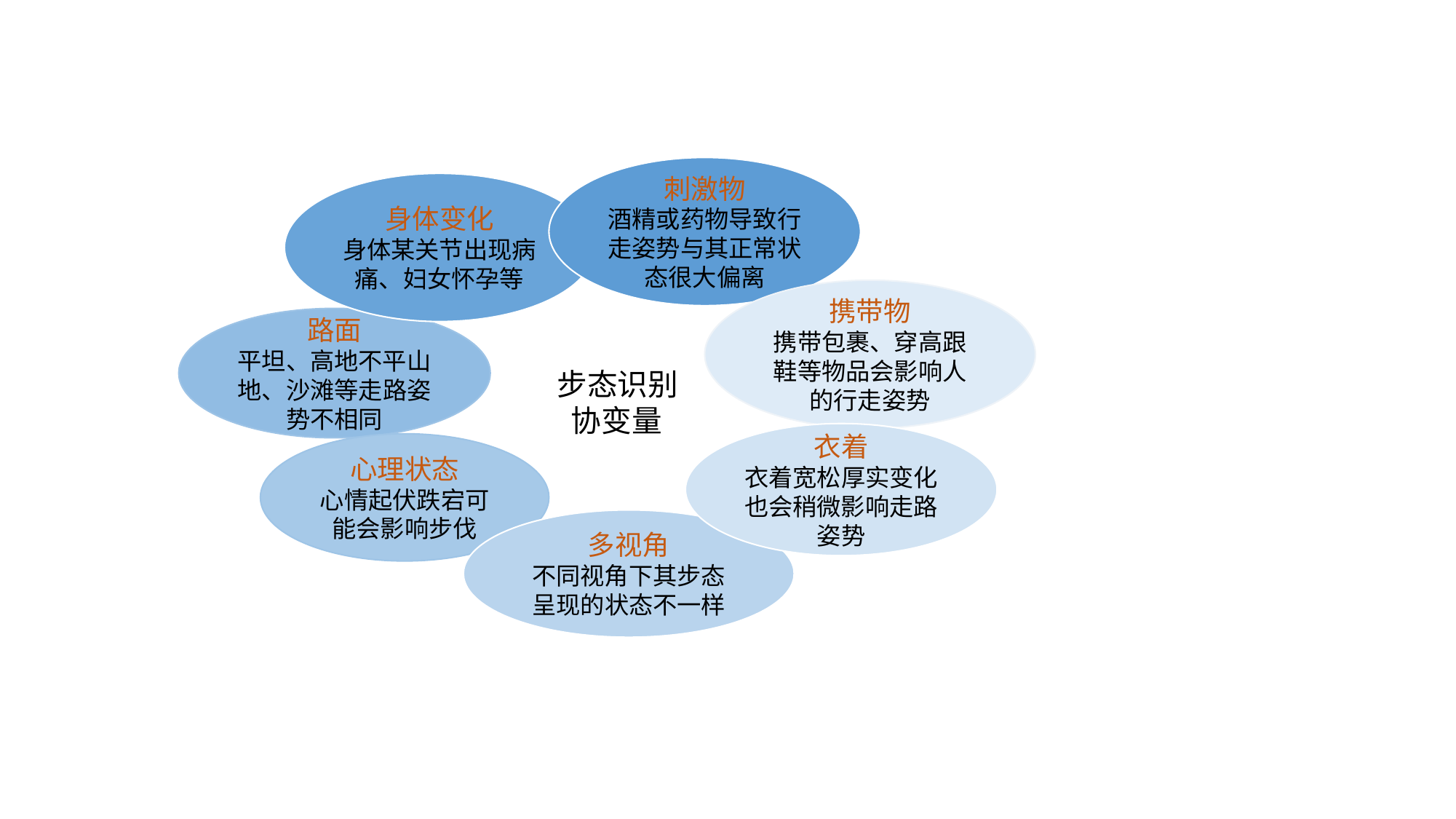

刺激物
酒精或药物导致行走姿势与其正常状态很大偏离
身体变化
身体某关节出现病痛、妇女怀孕等
携带物
携带包裹、穿高跟鞋等物品会影响人的行走姿势
路面
平坦、高地不平山地、沙滩等走路姿势不相同
步态识别
 协变量
衣着
衣着宽松厚实变化也会稍微影响走路姿势
心理状态
心情起伏跌宕可能会影响步伐
多视角
不同视角下其步态呈现的状态不一样